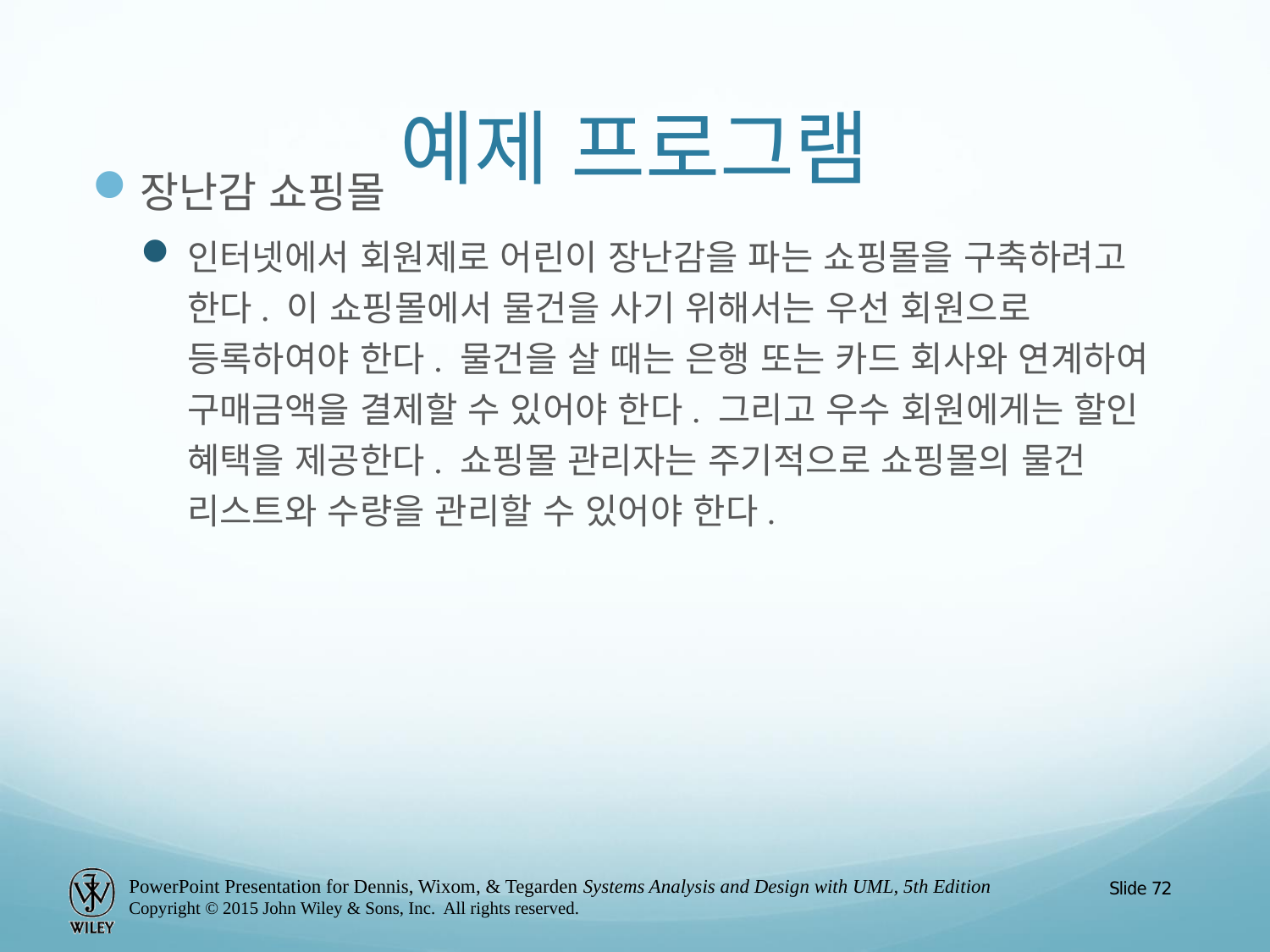

# 예제 프로그램
장난감 쇼핑몰
인터넷에서 회원제로 어린이 장난감을 파는 쇼핑몰을 구축하려고 한다. 이 쇼핑몰에서 물건을 사기 위해서는 우선 회원으로 등록하여야 한다. 물건을 살 때는 은행 또는 카드 회사와 연계하여 구매금액을 결제할 수 있어야 한다. 그리고 우수 회원에게는 할인 혜택을 제공한다. 쇼핑몰 관리자는 주기적으로 쇼핑몰의 물건 리스트와 수량을 관리할 수 있어야 한다.
Slide 72